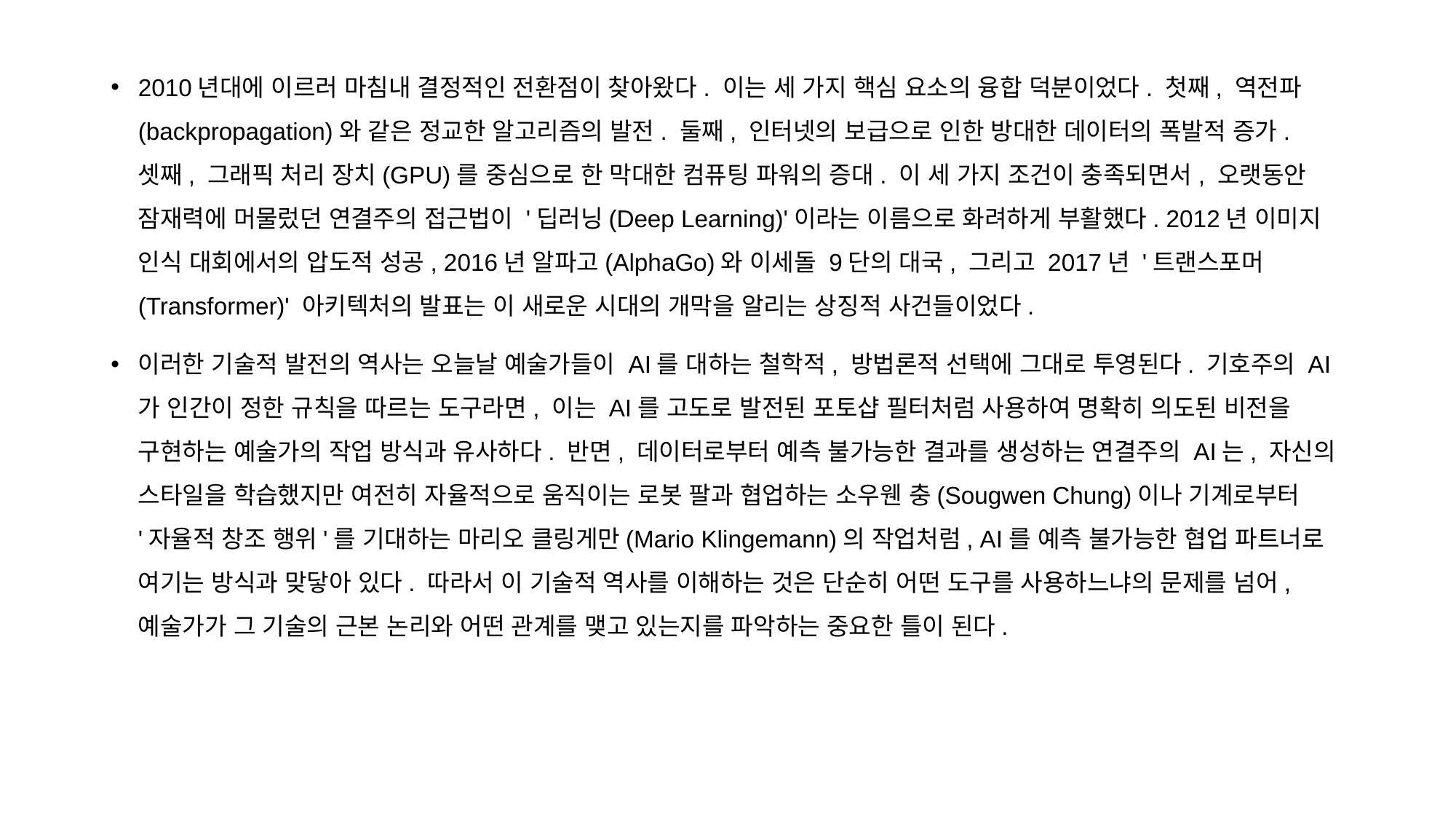

2010년대에 이르러 마침내 결정적인 전환점이 찾아왔다. 이는 세 가지 핵심 요소의 융합 덕분이었다. 첫째, 역전파(backpropagation)와 같은 정교한 알고리즘의 발전. 둘째, 인터넷의 보급으로 인한 방대한 데이터의 폭발적 증가. 셋째, 그래픽 처리 장치(GPU)를 중심으로 한 막대한 컴퓨팅 파워의 증대. 이 세 가지 조건이 충족되면서, 오랫동안 잠재력에 머물렀던 연결주의 접근법이 '딥러닝(Deep Learning)'이라는 이름으로 화려하게 부활했다. 2012년 이미지 인식 대회에서의 압도적 성공, 2016년 알파고(AlphaGo)와 이세돌 9단의 대국, 그리고 2017년 '트랜스포머(Transformer)' 아키텍처의 발표는 이 새로운 시대의 개막을 알리는 상징적 사건들이었다.
이러한 기술적 발전의 역사는 오늘날 예술가들이 AI를 대하는 철학적, 방법론적 선택에 그대로 투영된다. 기호주의 AI가 인간이 정한 규칙을 따르는 도구라면, 이는 AI를 고도로 발전된 포토샵 필터처럼 사용하여 명확히 의도된 비전을 구현하는 예술가의 작업 방식과 유사하다. 반면, 데이터로부터 예측 불가능한 결과를 생성하는 연결주의 AI는, 자신의 스타일을 학습했지만 여전히 자율적으로 움직이는 로봇 팔과 협업하는 소우웬 충(Sougwen Chung)이나 기계로부터 '자율적 창조 행위'를 기대하는 마리오 클링게만(Mario Klingemann)의 작업처럼, AI를 예측 불가능한 협업 파트너로 여기는 방식과 맞닿아 있다. 따라서 이 기술적 역사를 이해하는 것은 단순히 어떤 도구를 사용하느냐의 문제를 넘어, 예술가가 그 기술의 근본 논리와 어떤 관계를 맺고 있는지를 파악하는 중요한 틀이 된다.